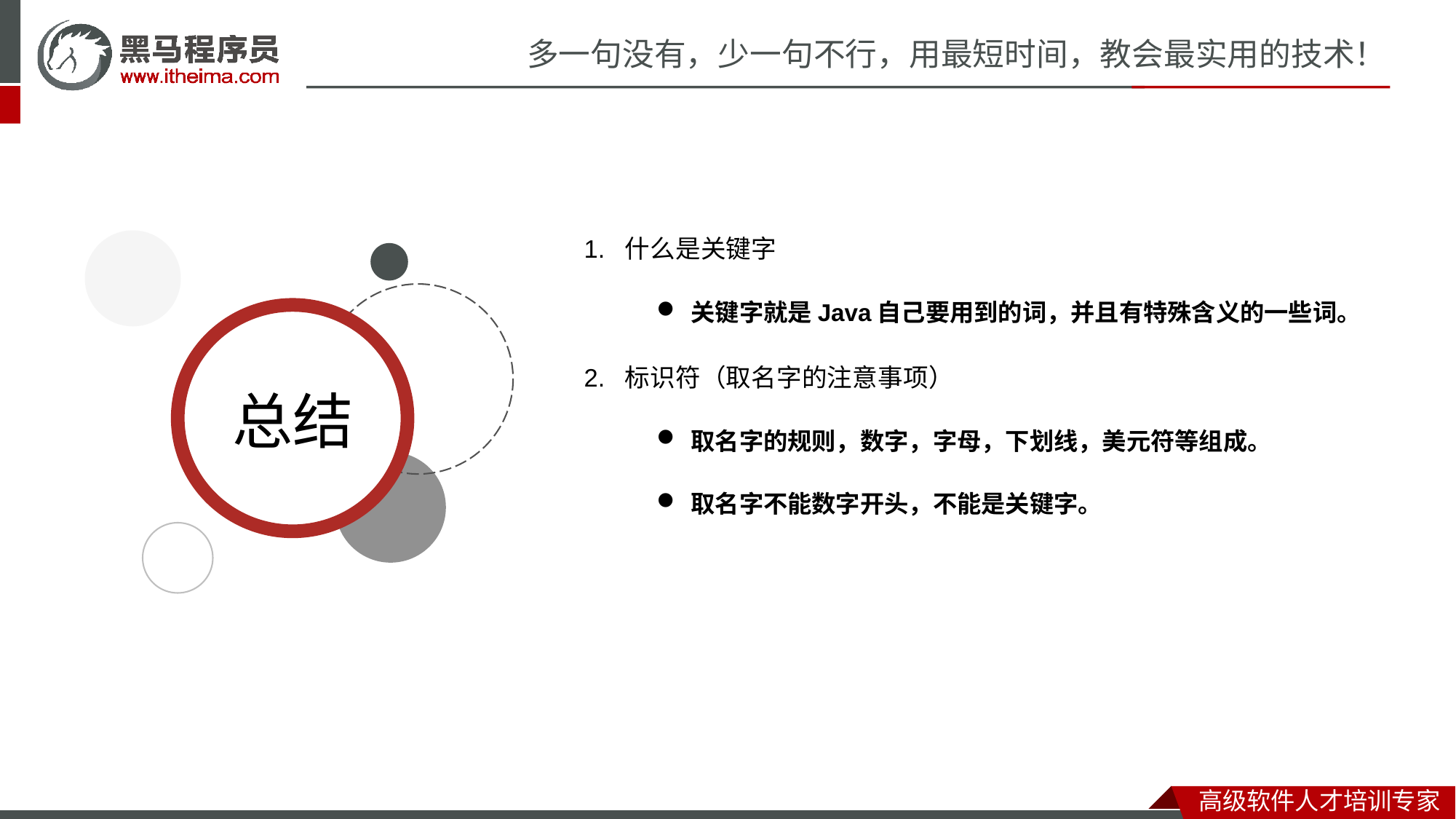

什么是关键字
关键字就是Java自己要用到的词，并且有特殊含义的一些词。
标识符（取名字的注意事项）
取名字的规则，数字，字母，下划线，美元符等组成。
取名字不能数字开头，不能是关键字。